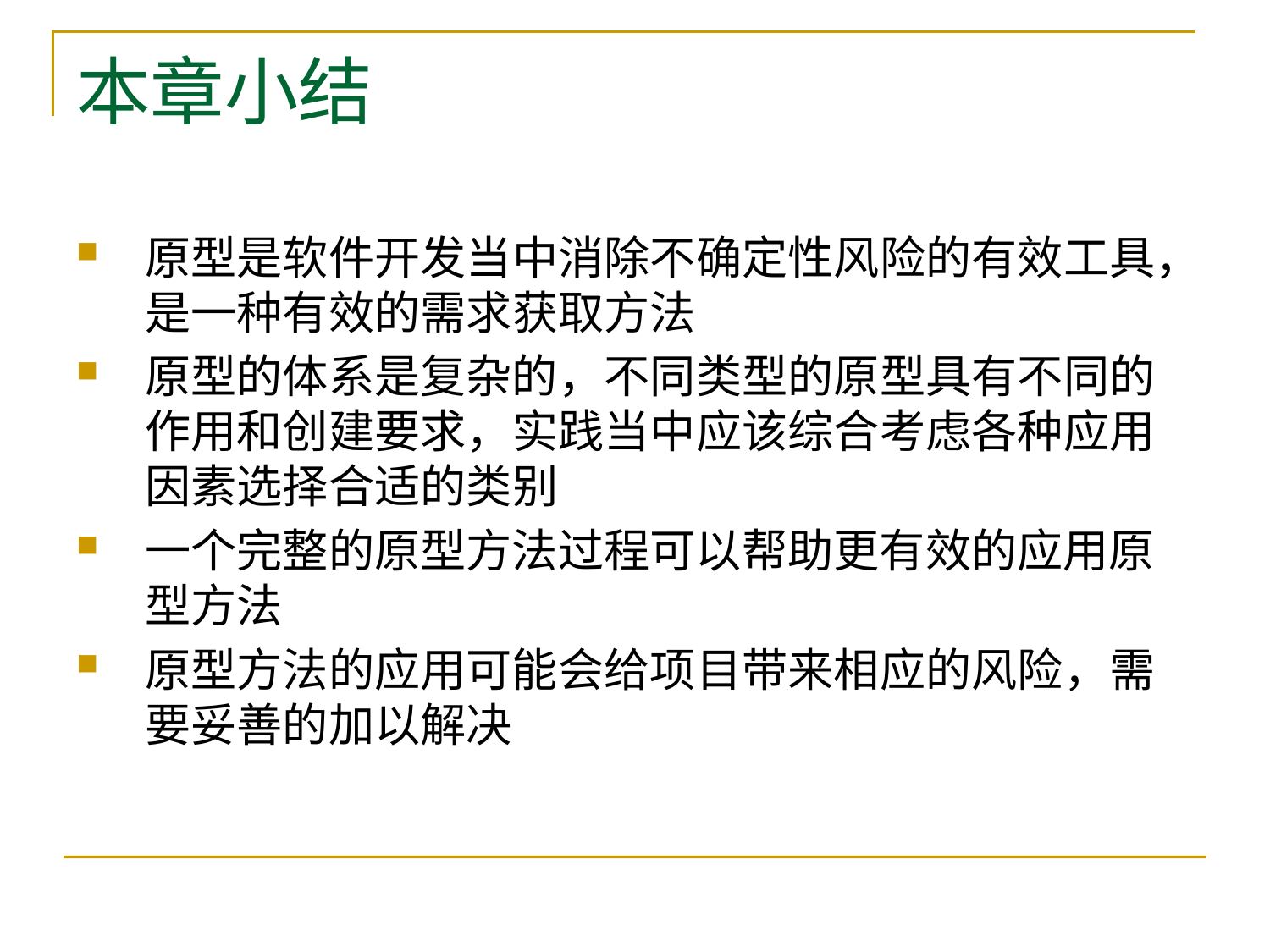

# 本章小结
原型是软件开发当中消除不确定性风险的有效工具，是一种有效的需求获取方法
原型的体系是复杂的，不同类型的原型具有不同的作用和创建要求，实践当中应该综合考虑各种应用因素选择合适的类别
一个完整的原型方法过程可以帮助更有效的应用原型方法
原型方法的应用可能会给项目带来相应的风险，需要妥善的加以解决